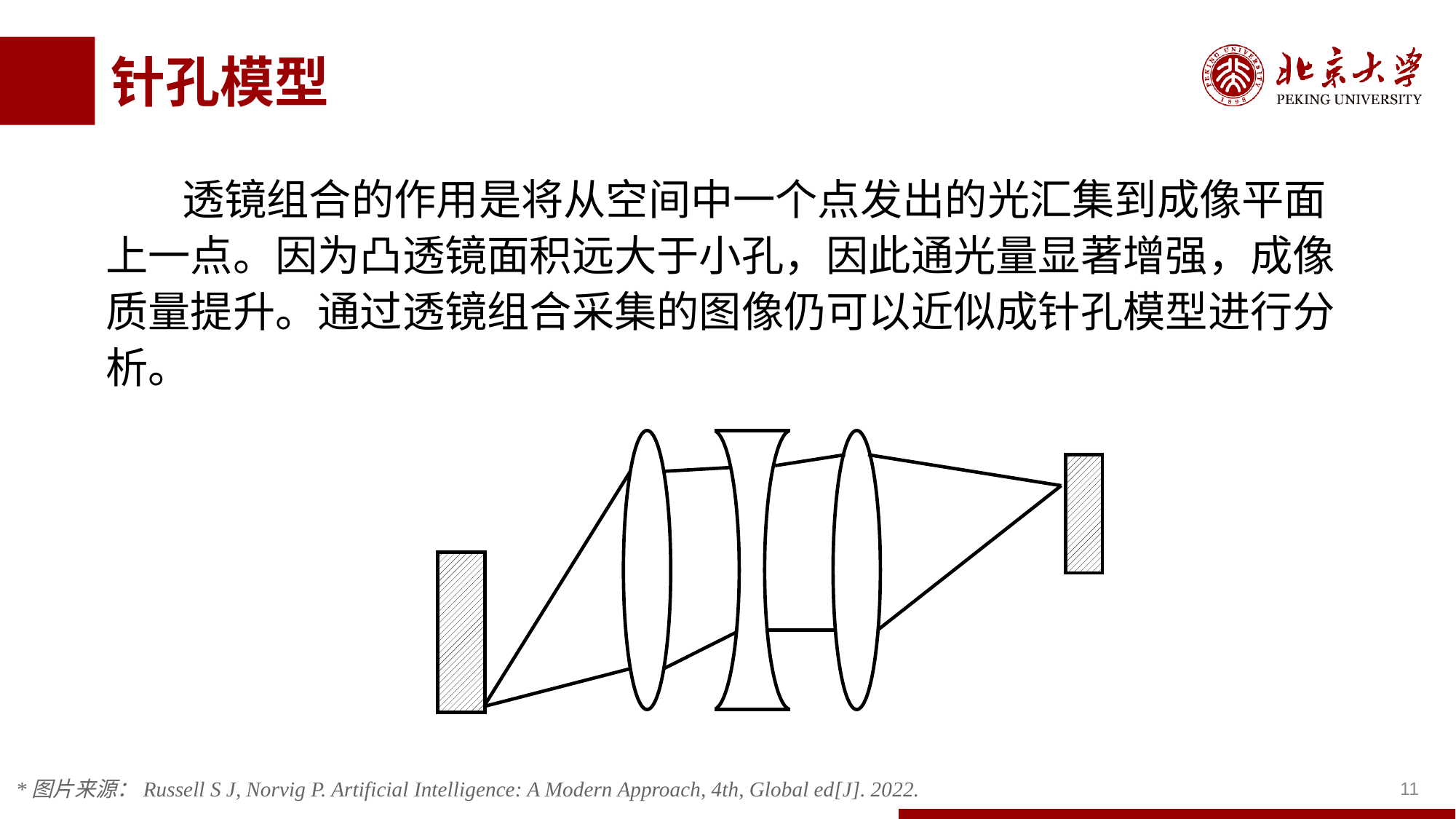

# 针孔模型
       透镜组合的作用是将从空间中一个点发出的光汇集到成像平面上一点。因为凸透镜面积远大于小孔，因此通光量显著增强，成像质量提升。通过透镜组合采集的图像仍可以近似成针孔模型进行分析。

*图片来源：Russell S J, Norvig P. Artificial Intelligence: A Modern Approach, 4th, Global ed[J]. 2022.
11